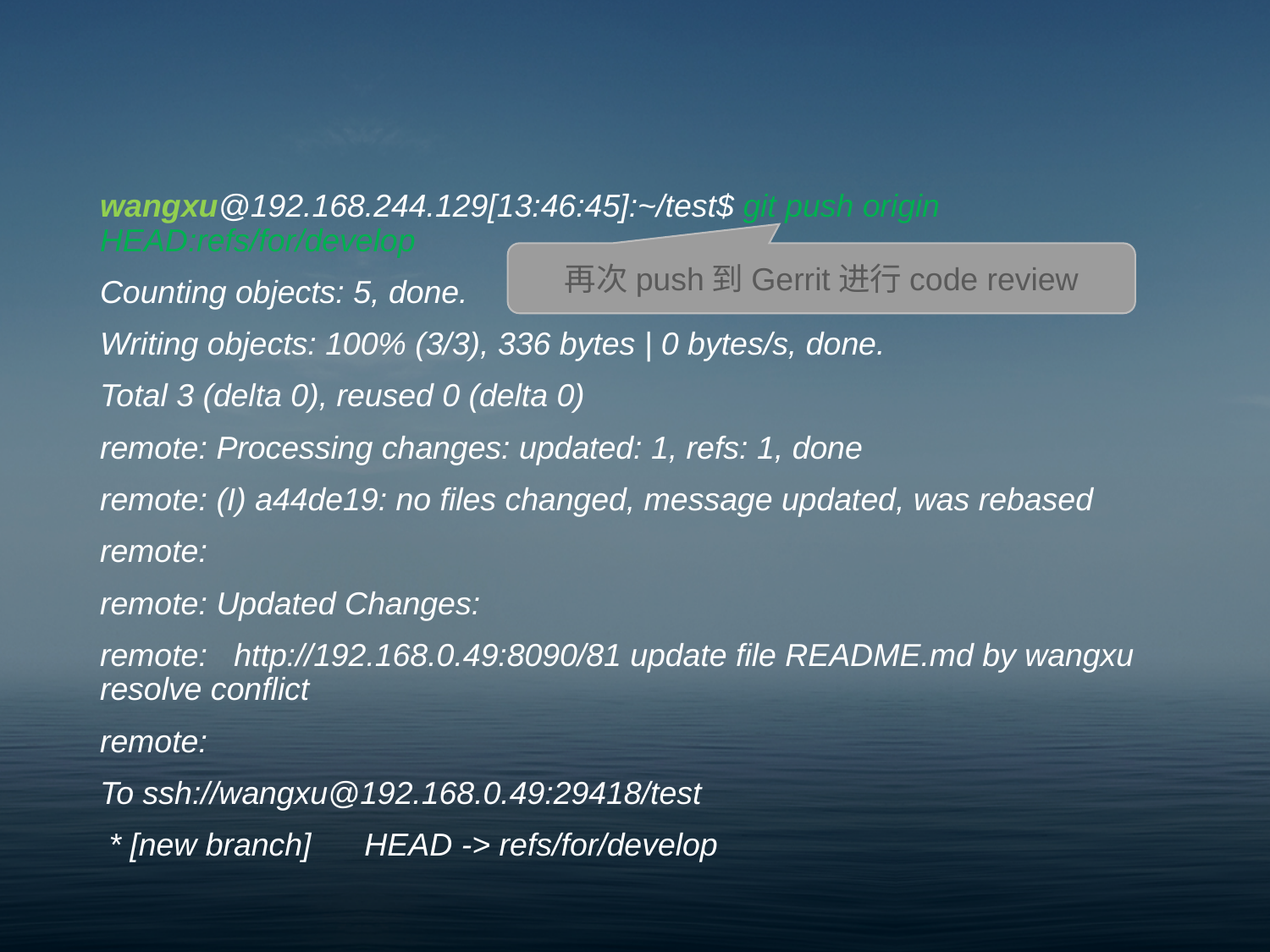

#
wangxu@192.168.244.129[13:46:45]:~/test$ git push origin HEAD:refs/for/develop
Counting objects: 5, done.
Writing objects: 100% (3/3), 336 bytes | 0 bytes/s, done.
Total 3 (delta 0), reused 0 (delta 0)
remote: Processing changes: updated: 1, refs: 1, done
remote: (I) a44de19: no files changed, message updated, was rebased
remote:
remote: Updated Changes:
remote:   http://192.168.0.49:8090/81 update file README.md by wangxu resolve conflict
remote:
To ssh://wangxu@192.168.0.49:29418/test
 * [new branch]      HEAD -> refs/for/develop
再次push到Gerrit进行code review